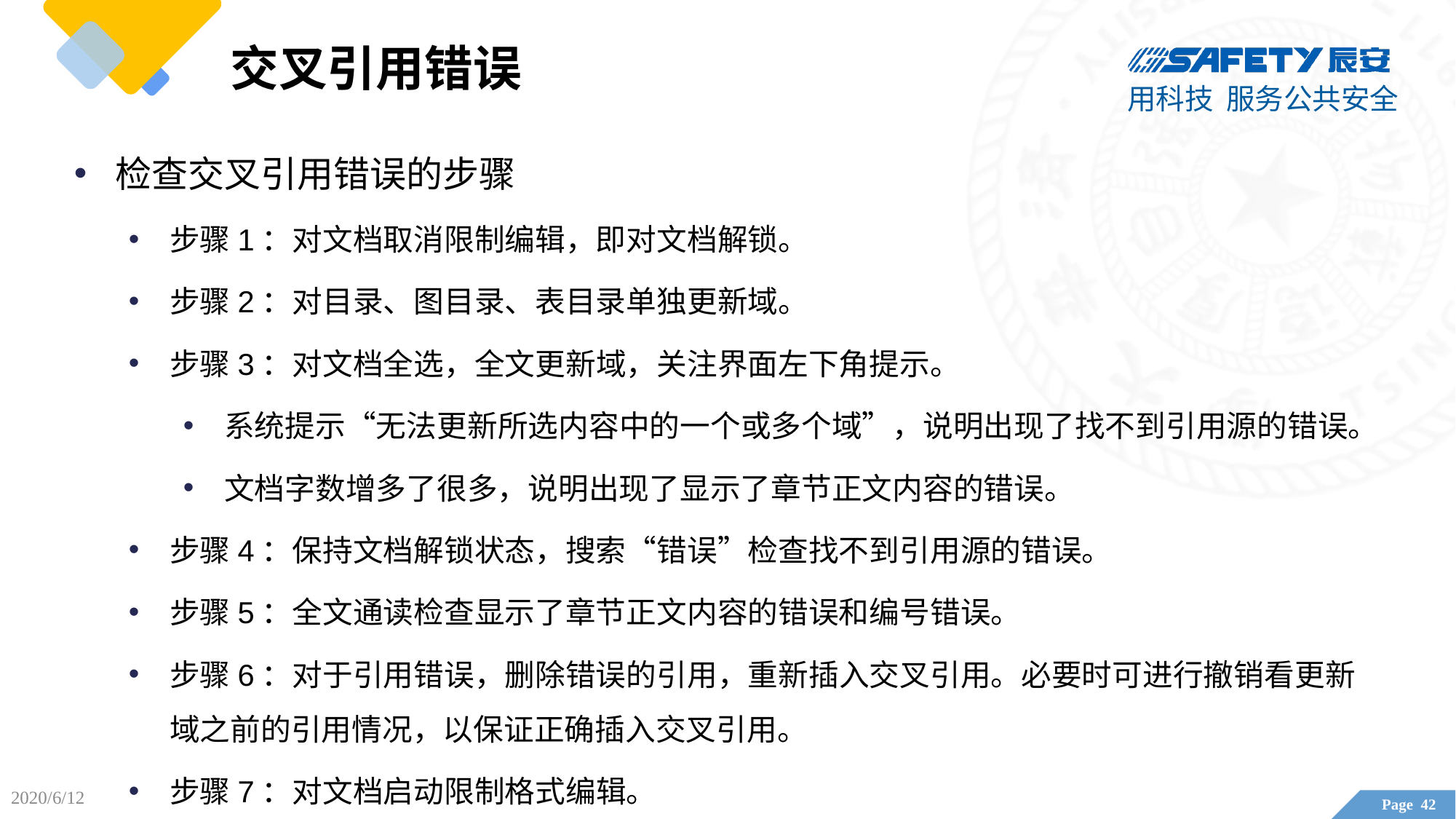

# 交叉引用错误
检查交叉引用错误的步骤
步骤1：对文档取消限制编辑，即对文档解锁。
步骤2：对目录、图目录、表目录单独更新域。
步骤3：对文档全选，全文更新域，关注界面左下角提示。
系统提示“无法更新所选内容中的一个或多个域”，说明出现了找不到引用源的错误。
文档字数增多了很多，说明出现了显示了章节正文内容的错误。
步骤4：保持文档解锁状态，搜索“错误”检查找不到引用源的错误。
步骤5：全文通读检查显示了章节正文内容的错误和编号错误。
步骤6：对于引用错误，删除错误的引用，重新插入交叉引用。必要时可进行撤销看更新域之前的引用情况，以保证正确插入交叉引用。
步骤7：对文档启动限制格式编辑。
2020/6/12